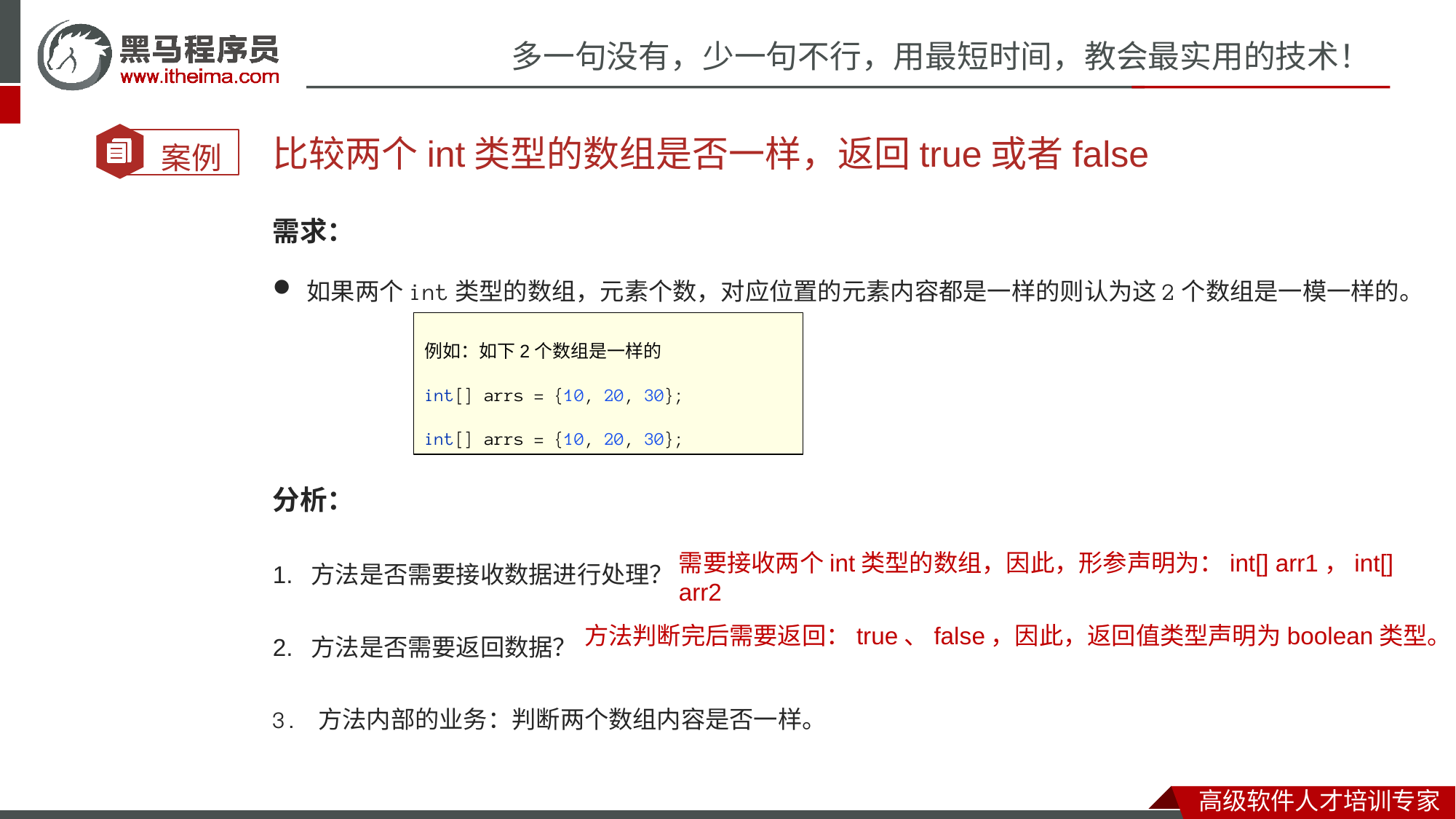

比较两个int类型的数组是否一样，返回true或者false
需求：
如果两个int类型的数组，元素个数，对应位置的元素内容都是一样的则认为这2个数组是一模一样的。
例如：如下2个数组是一样的
int[] arrs = {10, 20, 30};
int[] arrs = {10, 20, 30};
分析：
 方法是否需要接收数据进行处理？
 方法是否需要返回数据？
3. 方法内部的业务：判断两个数组内容是否一样。

需要接收两个int类型的数组，因此，形参声明为：int[] arr1，int[] arr2
方法判断完后需要返回：true、false，因此，返回值类型声明为boolean类型。